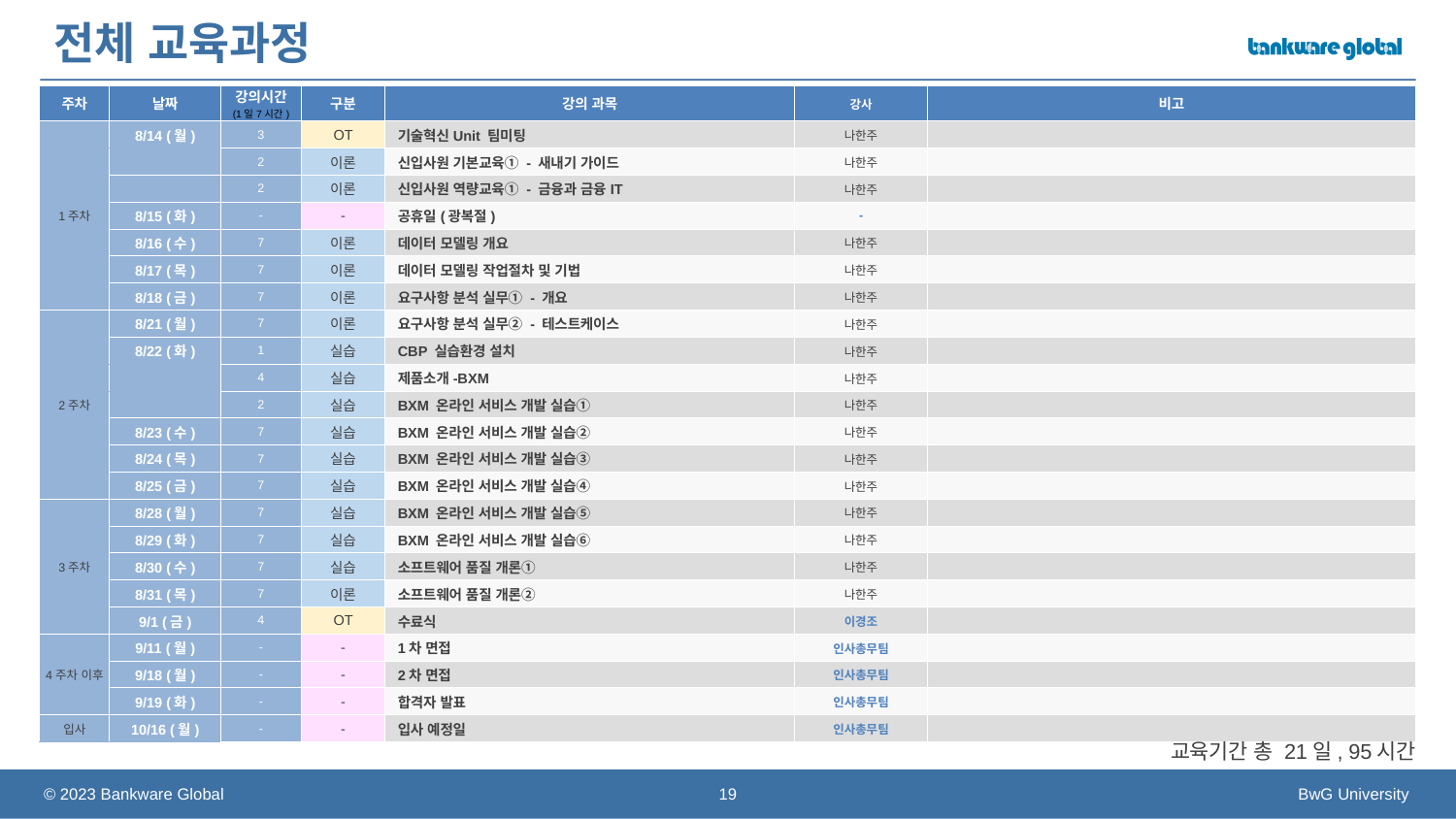

# 전체 교육과정
| 주차 | 날짜 | 강의시간 (1일7시간) | 구분 | 강의 과목 | 강사 | 비고 |
| --- | --- | --- | --- | --- | --- | --- |
| 1주차 | 8/14 (월) | 3 | OT | 기술혁신Unit 팀미팅 | 나한주 |  |
|  |  | 2 | 이론 | 신입사원 기본교육① - 새내기 가이드 | 나한주 |  |
|  |  | 2 | 이론 | 신입사원 역량교육① - 금융과 금융IT | 나한주 |  |
|  | 8/15 (화) | - | - | 공휴일(광복절) | - |  |
|  | 8/16 (수) | 7 | 이론 | 데이터 모델링 개요 | 나한주 |  |
|  | 8/17 (목) | 7 | 이론 | 데이터 모델링 작업절차 및 기법 | 나한주 |  |
|  | 8/18 (금) | 7 | 이론 | 요구사항 분석 실무① - 개요 | 나한주 |  |
| 2주차 | 8/21 (월) | 7 | 이론 | 요구사항 분석 실무② - 테스트케이스 | 나한주 |  |
|  | 8/22 (화) | 1 | 실습 | CBP 실습환경 설치 | 나한주 |  |
|  |  | 4 | 실습 | 제품소개-BXM | 나한주 |  |
|  |  | 2 | 실습 | BXM 온라인 서비스 개발 실습① | 나한주 |  |
|  | 8/23 (수) | 7 | 실습 | BXM 온라인 서비스 개발 실습② | 나한주 |  |
|  | 8/24 (목) | 7 | 실습 | BXM 온라인 서비스 개발 실습③ | 나한주 |  |
|  | 8/25 (금) | 7 | 실습 | BXM 온라인 서비스 개발 실습④ | 나한주 |  |
| 3주차 | 8/28 (월) | 7 | 실습 | BXM 온라인 서비스 개발 실습⑤ | 나한주 |  |
|  | 8/29 (화) | 7 | 실습 | BXM 온라인 서비스 개발 실습⑥ | 나한주 |  |
|  | 8/30 (수) | 7 | 실습 | 소프트웨어 품질 개론① | 나한주 |  |
|  | 8/31 (목) | 7 | 이론 | 소프트웨어 품질 개론② | 나한주 |  |
|  | 9/1 (금) | 4 | OT | 수료식 | 이경조 |  |
| 4주차 이후 | 9/11 (월) | - | - | 1차 면접 | 인사총무팀 |  |
|  | 9/18 (월) | - | - | 2차 면접 | 인사총무팀 |  |
|  | 9/19 (화) | - | - | 합격자 발표 | 인사총무팀 |  |
| 입사 | 10/16 (월) | - | - | 입사 예정일 | 인사총무팀 |  |
교육기간 총 21일, 95시간
19